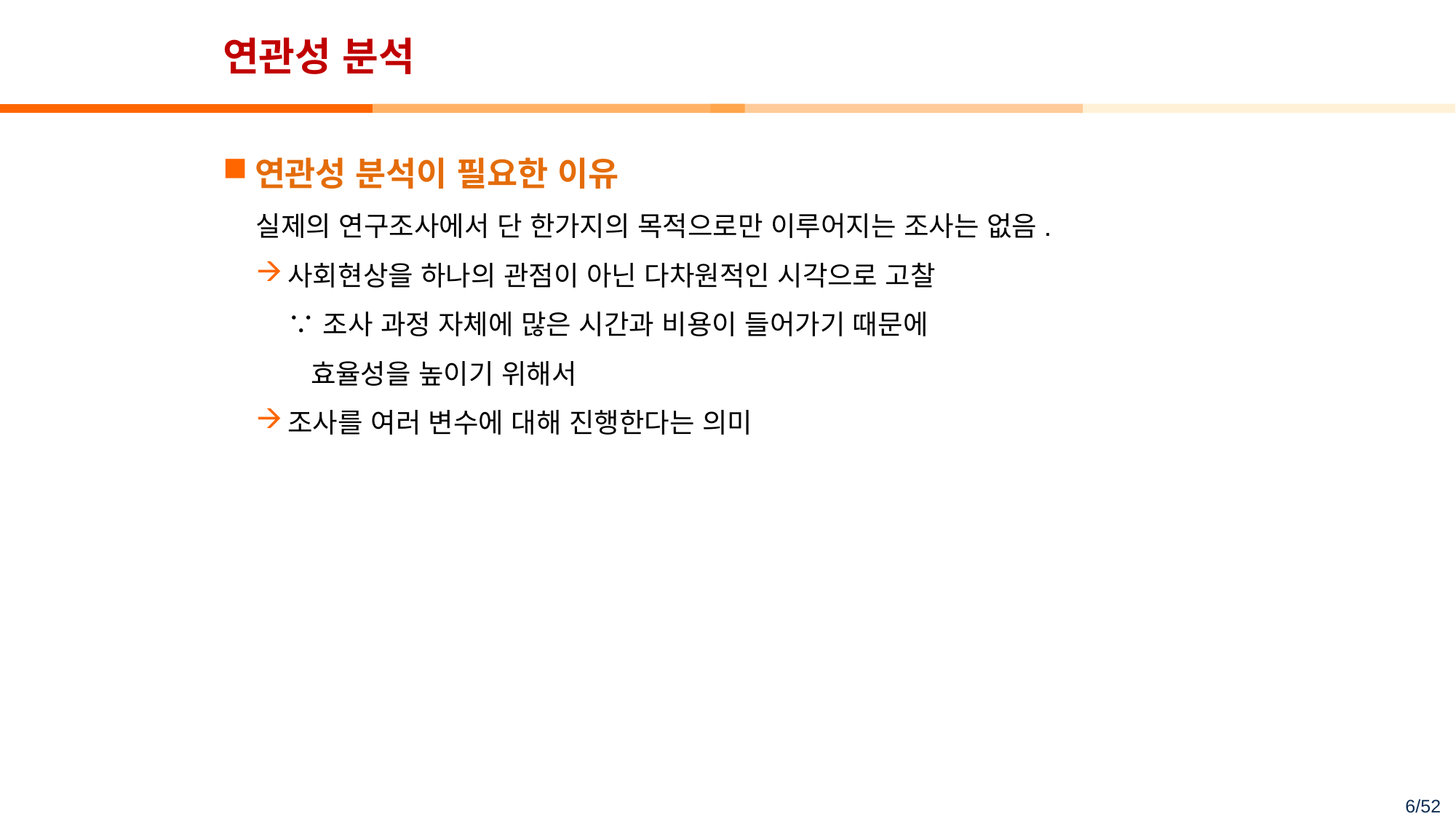

# 연관성 분석
연관성 분석이 필요한 이유
실제의 연구조사에서 단 한가지의 목적으로만 이루어지는 조사는 없음.
사회현상을 하나의 관점이 아닌 다차원적인 시각으로 고찰
∵ 조사 과정 자체에 많은 시간과 비용이 들어가기 때문에
   효율성을 높이기 위해서
조사를 여러 변수에 대해 진행한다는 의미